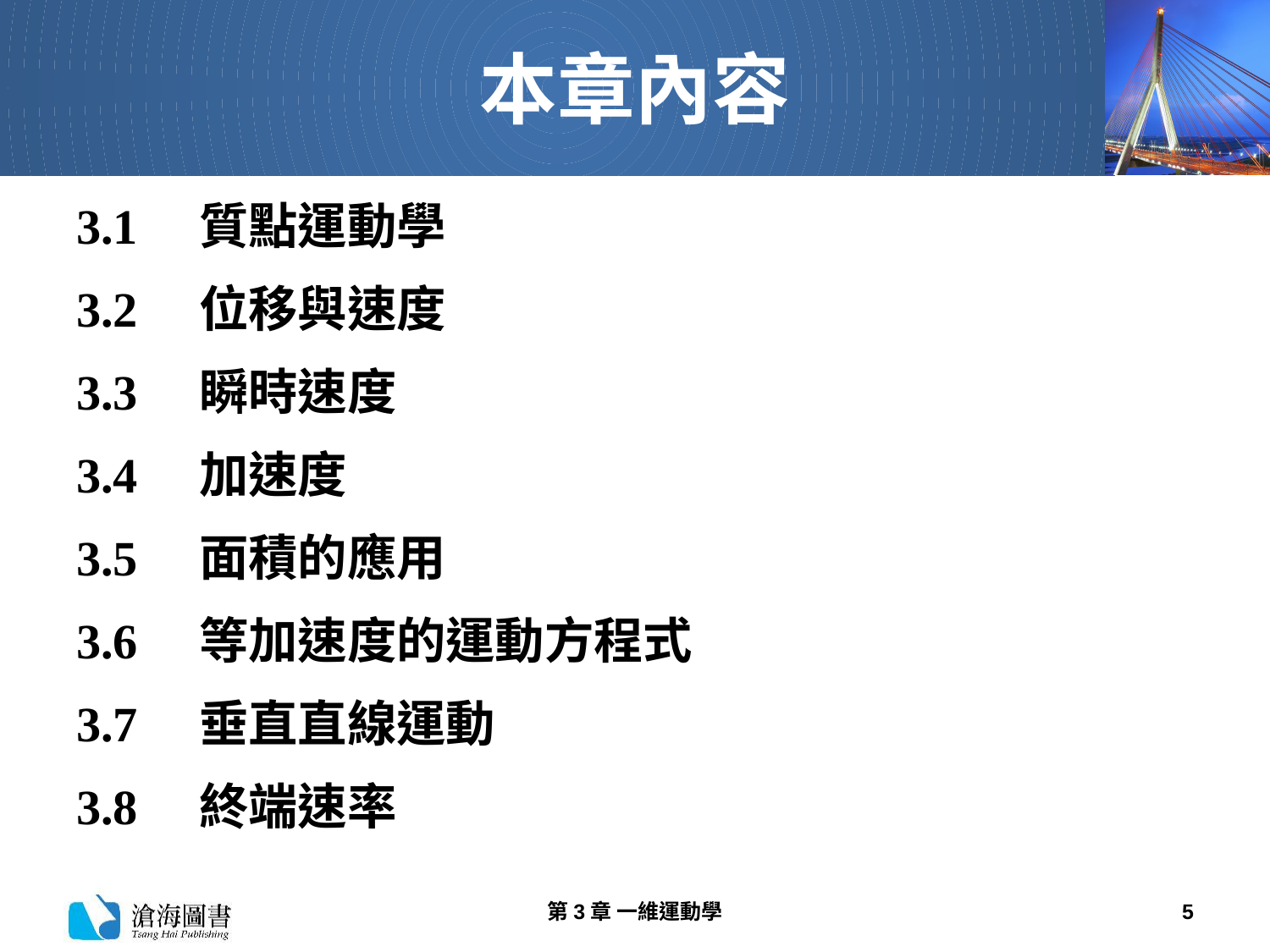

# 本章內容
3.1　質點運動學
3.2　位移與速度
3.3　瞬時速度
3.4　加速度
3.5　面積的應用
3.6　等加速度的運動方程式
3.7　垂直直線運動
3.8　終端速率
第3章 一維運動學
5